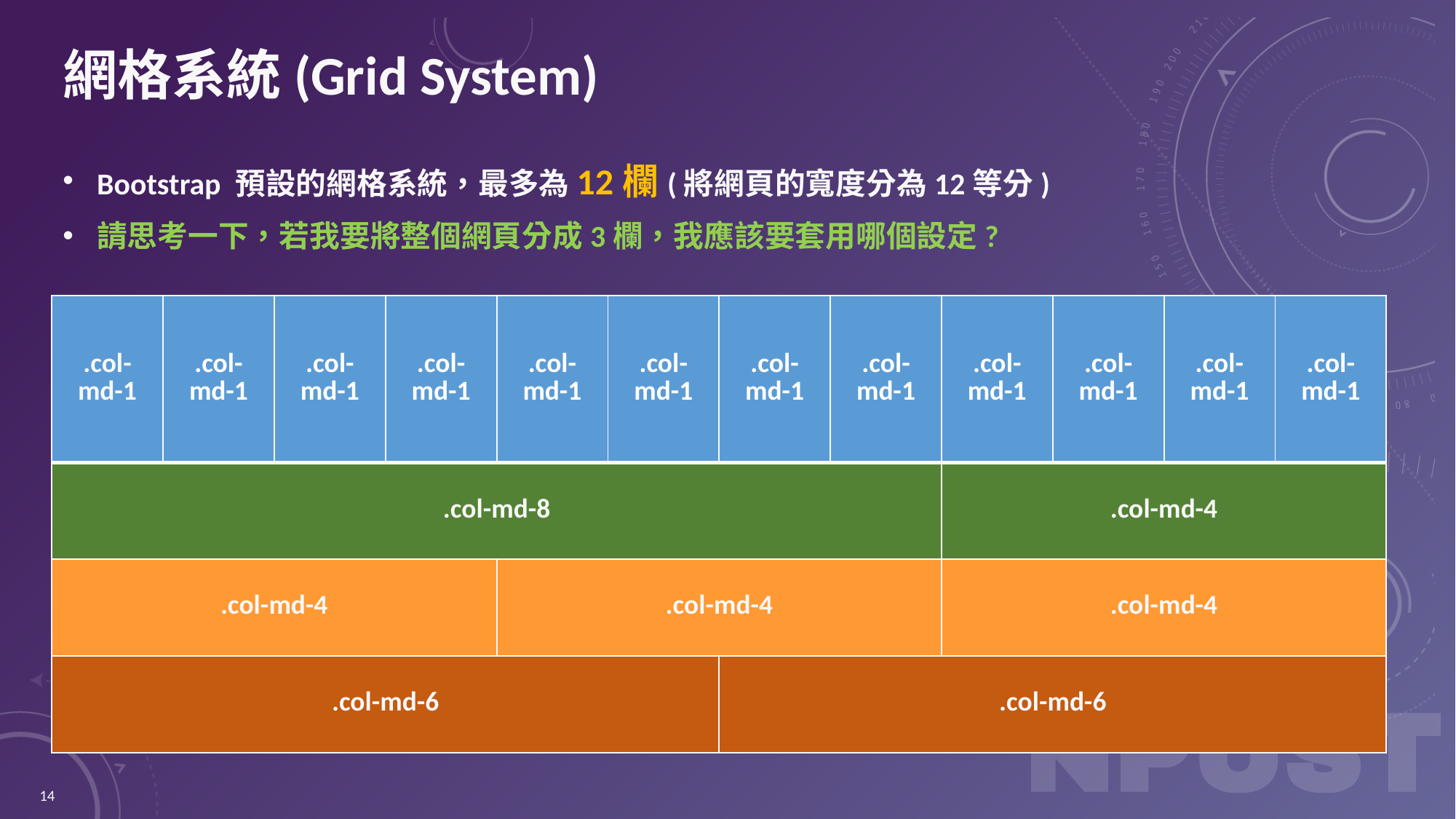

# 網格系統(Grid System)
Bootstrap 預設的網格系統，最多為12欄(將網頁的寬度分為12等分)
請思考一下，若我要將整個網頁分成3欄，我應該要套用哪個設定?
| .col-md-1 | .col-md-1 | .col-md-1 | .col-md-1 | .col-md-1 | .col-md-1 | .col-md-1 | .col-md-1 | .col-md-1 | .col-md-1 | .col-md-1 | .col-md-1 |
| --- | --- | --- | --- | --- | --- | --- | --- | --- | --- | --- | --- |
| .col-md-8 |  |  |  |  |  |  |  | .col-md-4 |  |  |  |
| .col-md-4 |  |  |  | .col-md-4 |  |  |  | .col-md-4 |  |  |  |
| .col-md-6 |  |  |  |  |  | .col-md-6 |  |  |  |  |  |
14